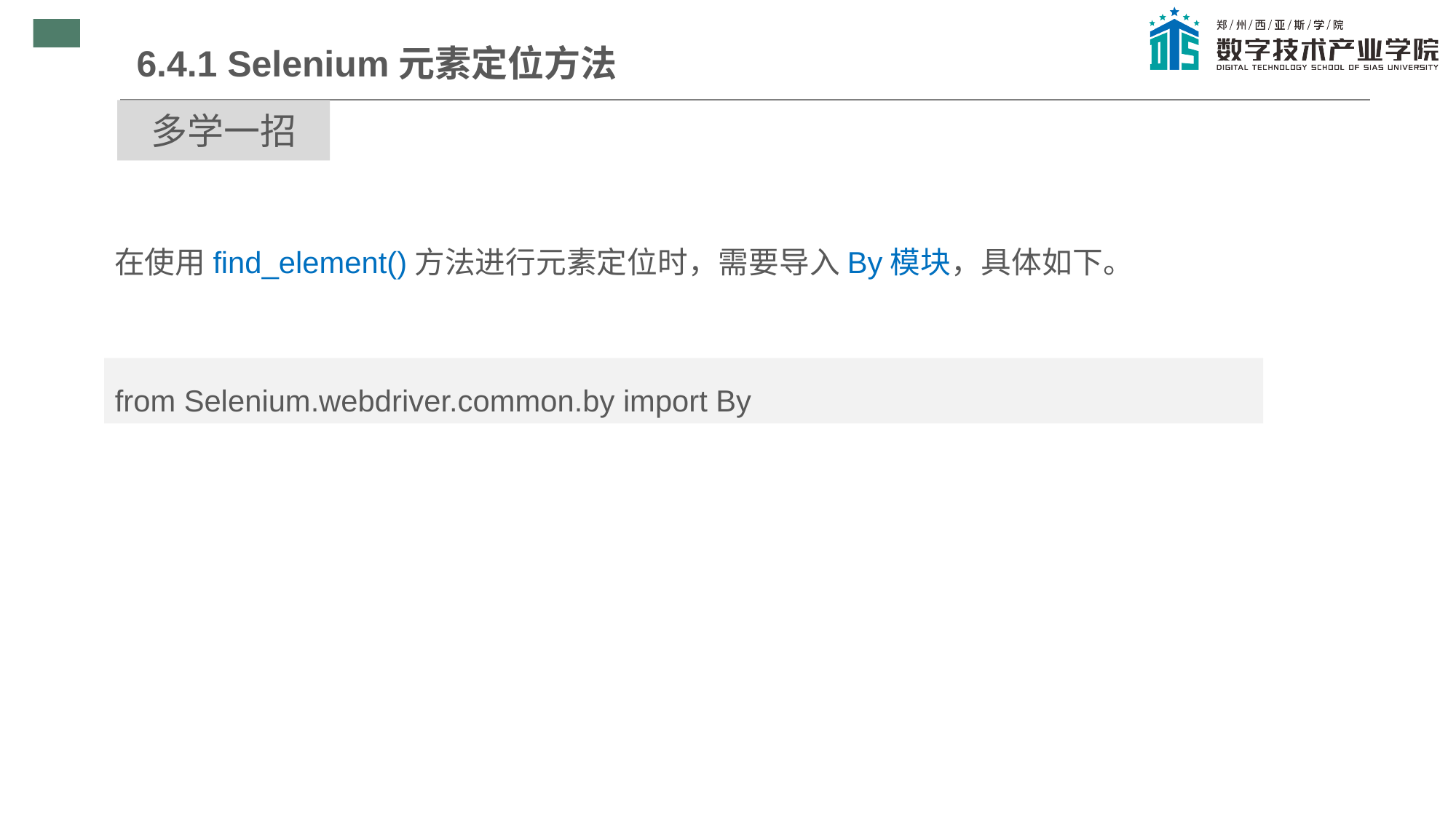

6.4.1 Selenium元素定位方法
多学一招
在使用find_element()方法进行元素定位时，需要导入By模块，具体如下。
from Selenium.webdriver.common.by import By